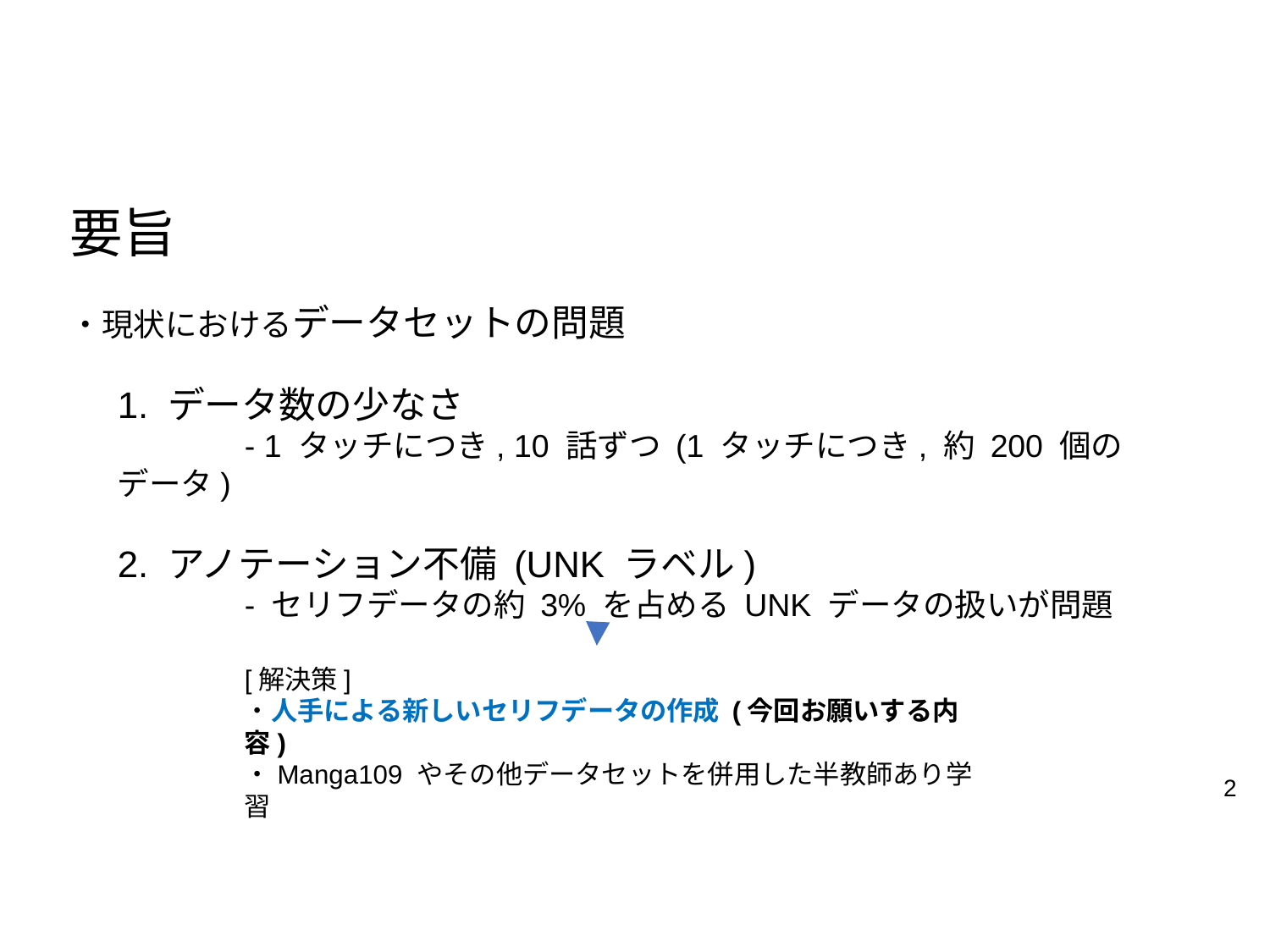

要旨
・現状におけるデータセットの問題

1. データ数の少なさ
	- 1 タッチにつき, 10 話ずつ (1 タッチにつき, 約 200 個のデータ)

2. アノテーション不備 (UNK ラベル)
	- セリフデータの約 3% を占める UNK データの扱いが問題
[解決策]
・人手による新しいセリフデータの作成 (今回お願いする内容)
・Manga109 やその他データセットを併用した半教師あり学習
2